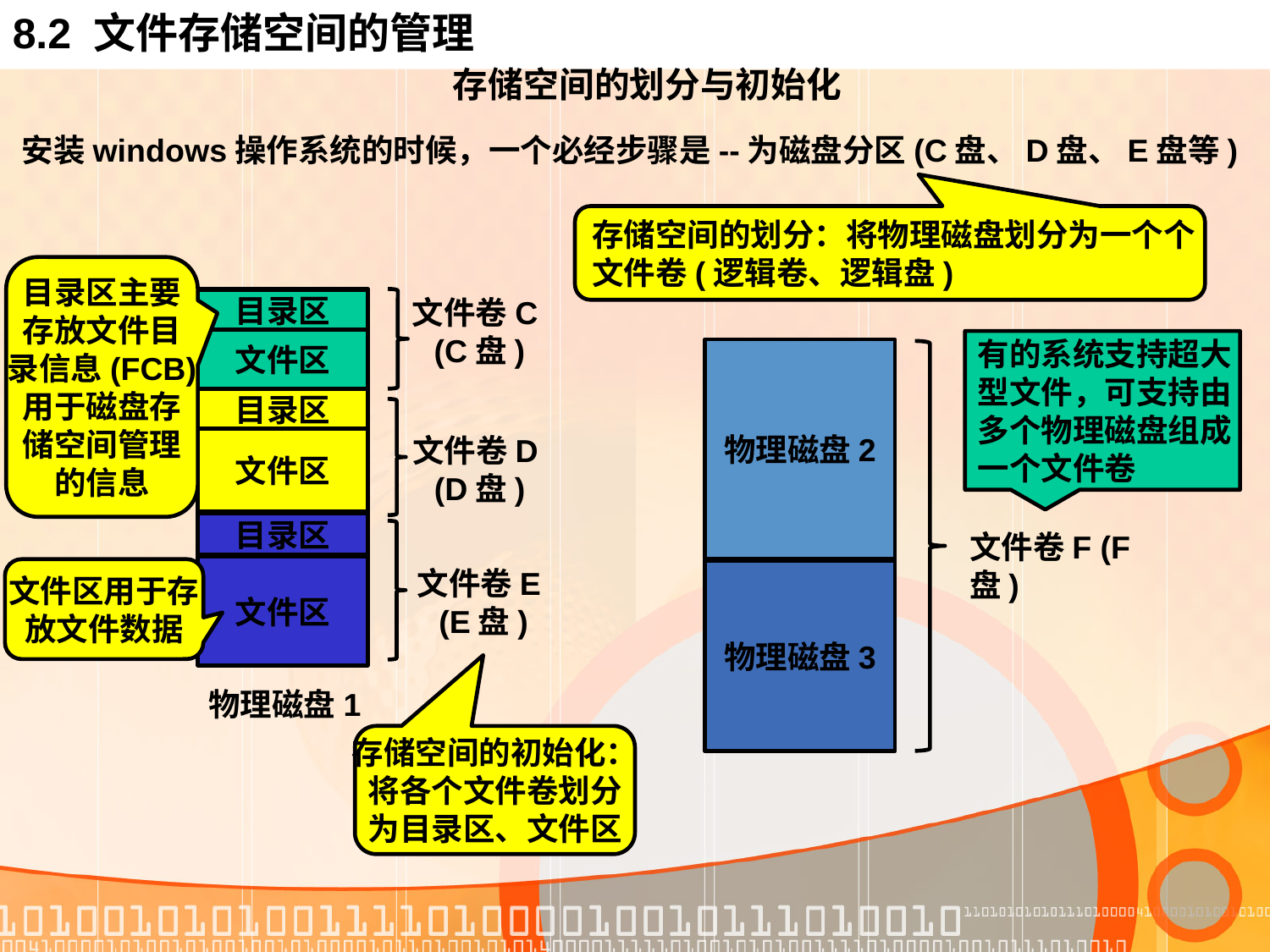

# 8.2 文件存储空间的管理
存储空间的划分与初始化
安装windows操作系统的时候，一个必经步骤是--为磁盘分区(C盘、D盘、E盘等)
存储空间的划分：将物理磁盘划分为一个个
文件卷(逻辑卷、逻辑盘)
目录区主要
存放文件目
录信息(FCB)
用于磁盘存
储空间管理
的信息
文件卷C
 (C盘)

目录区
文件区
有的系统支持超大
型文件，可支持由
多个物理磁盘组成
一个文件卷
物理磁盘2

目录区

文件卷D
 (D盘)
文件区
目录区

文件卷F (F盘)
文件区
文件卷E
 (E盘)
文件区用于存
放文件数据
物理磁盘3
物理磁盘1
存储空间的初始化：
将各个文件卷划分
为目录区、文件区